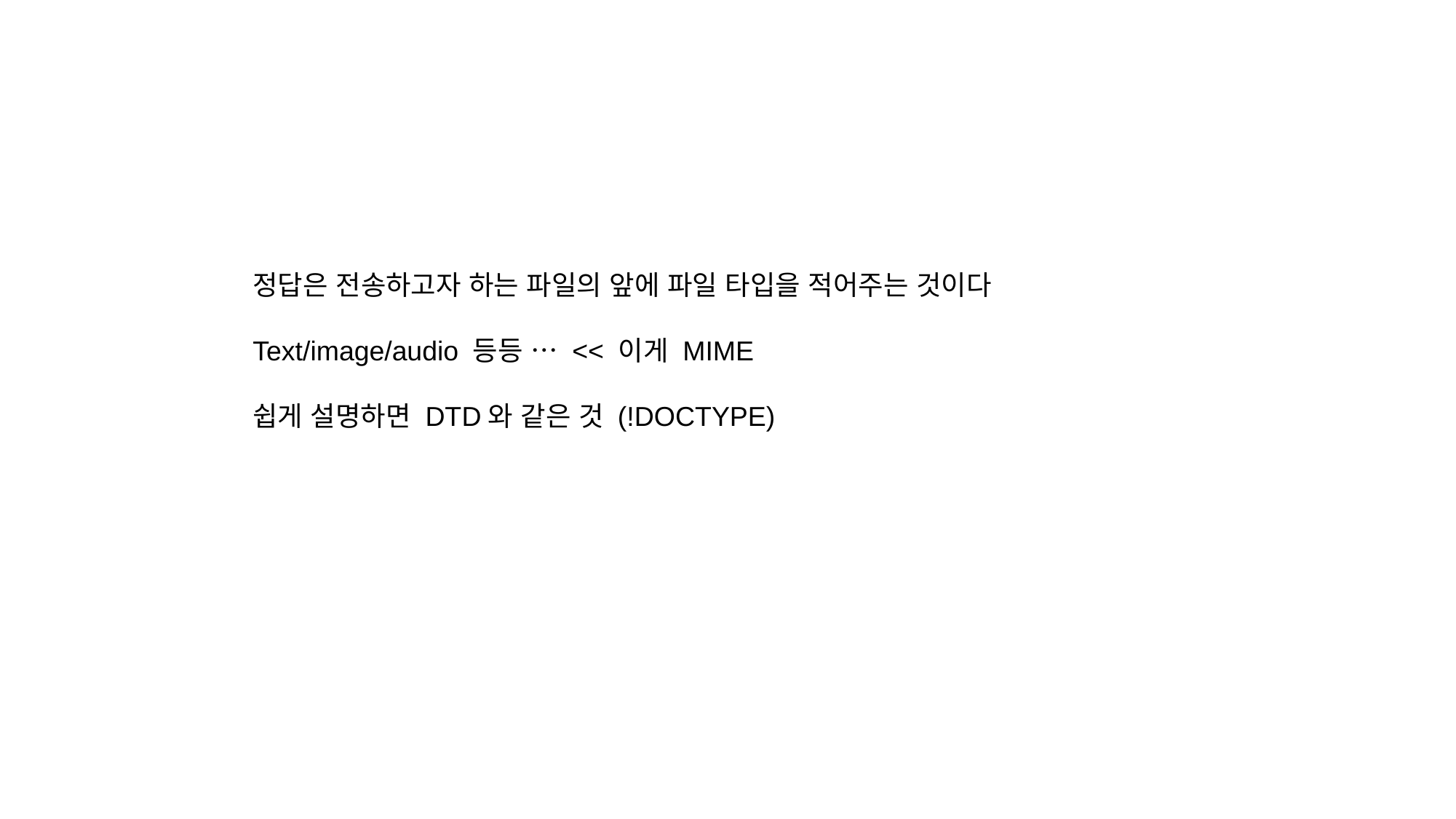

정답은 전송하고자 하는 파일의 앞에 파일 타입을 적어주는 것이다

Text/image/audio 등등 … << 이게 MIME

쉽게 설명하면 DTD와 같은 것 (!DOCTYPE)